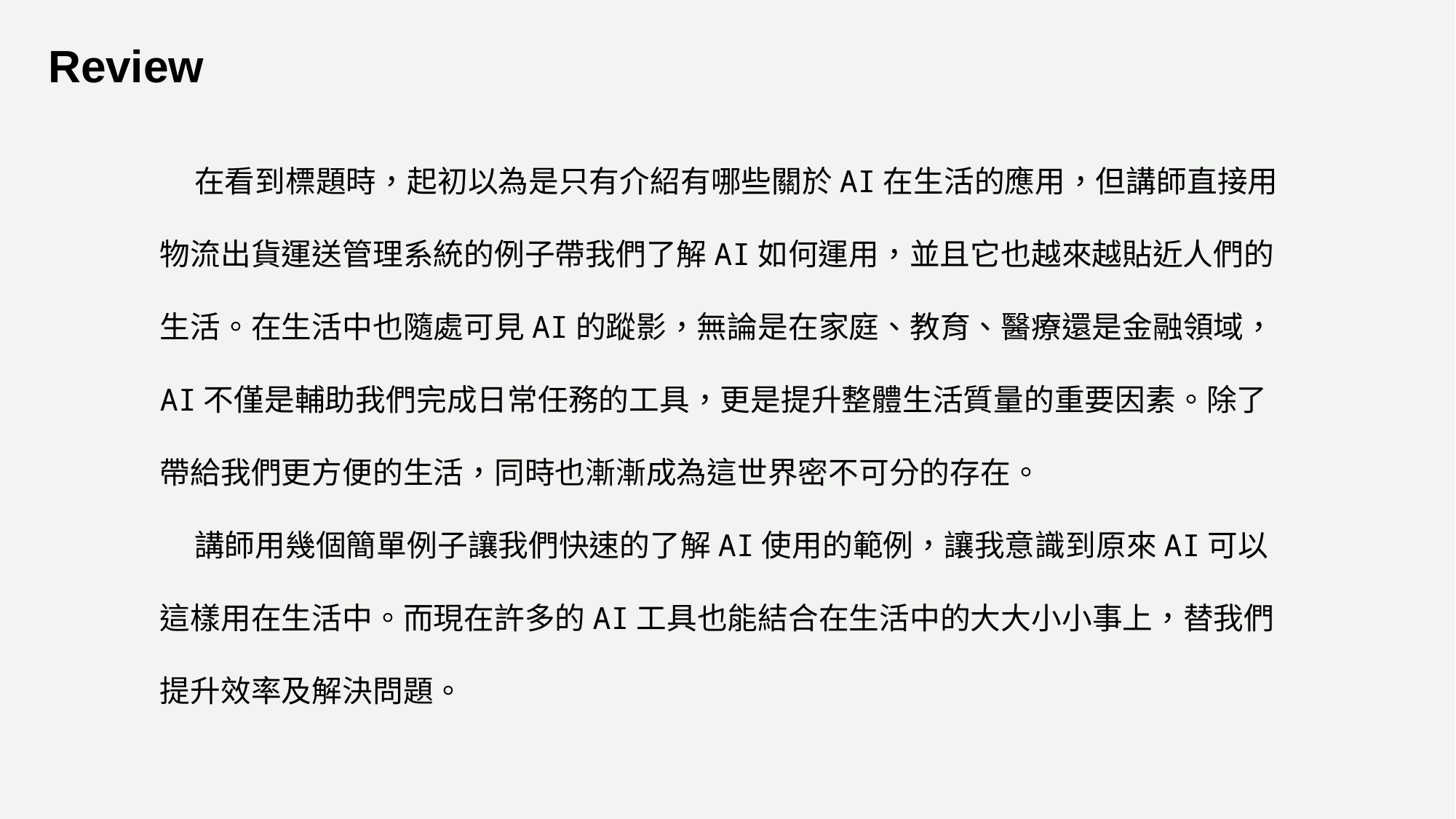

# Review
    在看到標題時，起初以為是只有介紹有哪些關於AI在生活的應用，但講師直接用物流出貨運送管理系統的例子帶我們了解AI如何運用，並且它也越來越貼近人們的生活。在生活中也隨處可見AI的蹤影，無論是在家庭、教育、醫療還是金融領域，AI不僅是輔助我們完成日常任務的工具，更是提升整體生活質量的重要因素。除了帶給我們更方便的生活，同時也漸漸成為這世界密不可分的存在。
    講師用幾個簡單例子讓我們快速的了解AI使用的範例，讓我意識到原來AI可以這樣用在生活中。而現在許多的AI工具也能結合在生活中的大大小小事上，替我們提升效率及解決問題。